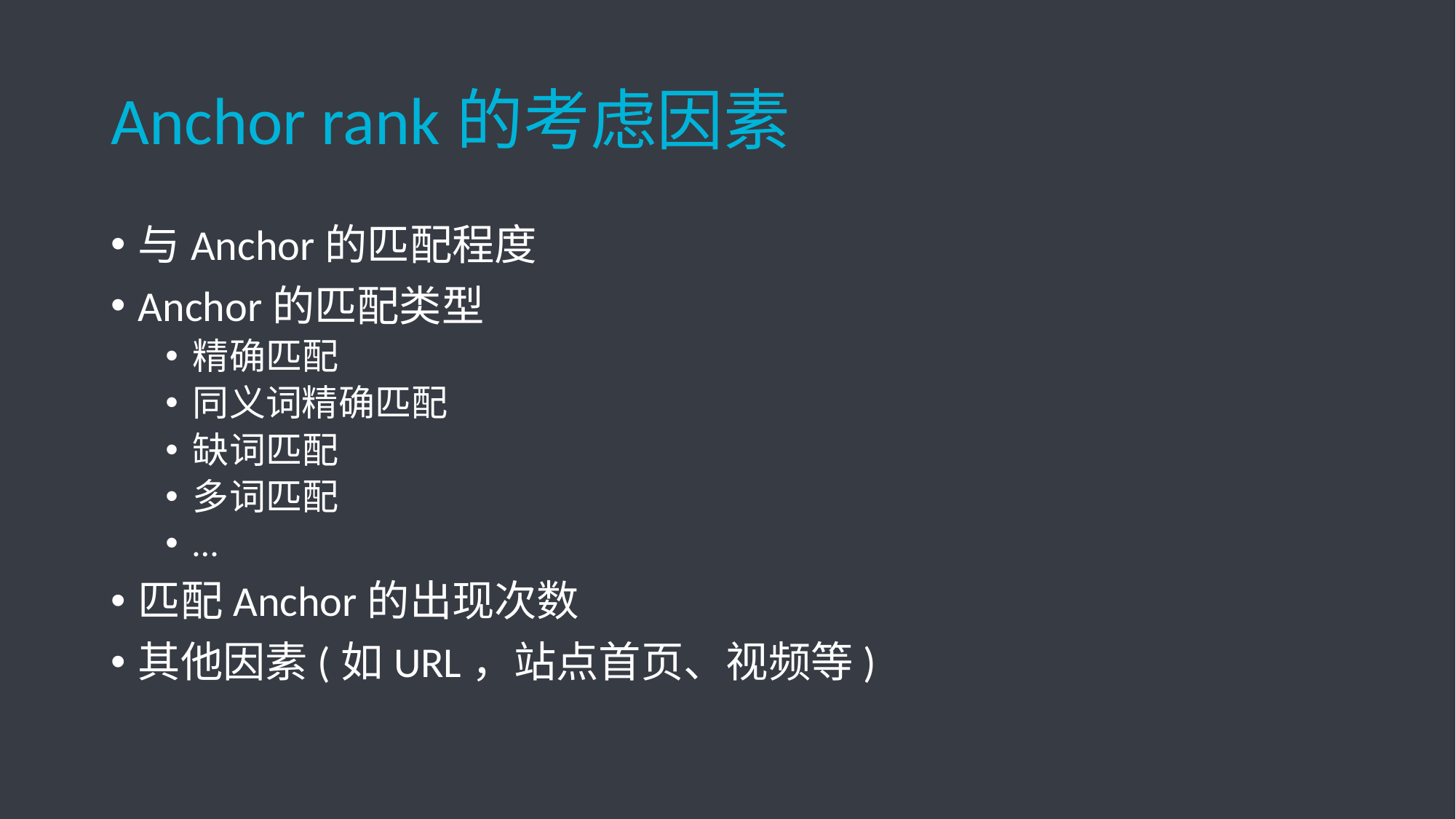

# Anchor rank的考虑因素
与Anchor的匹配程度
Anchor的匹配类型
精确匹配
同义词精确匹配
缺词匹配
多词匹配
…
匹配Anchor的出现次数
其他因素(如URL，站点首页、视频等)